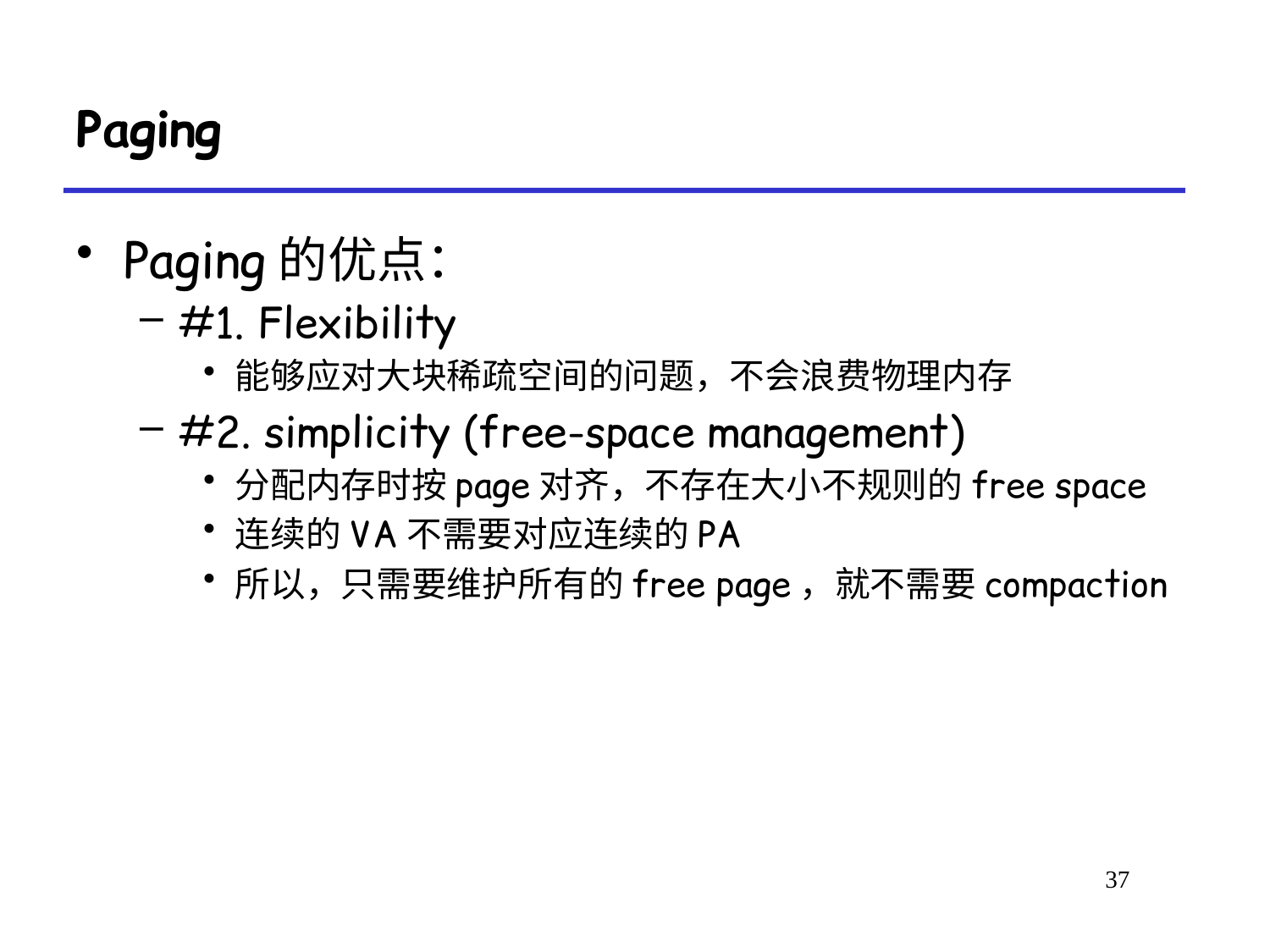

# Paging
Paging的优点：
#1. Flexibility
能够应对大块稀疏空间的问题，不会浪费物理内存
#2. simplicity (free-space management)
分配内存时按page对齐，不存在大小不规则的free space
连续的VA不需要对应连续的PA
所以，只需要维护所有的free page，就不需要compaction
37